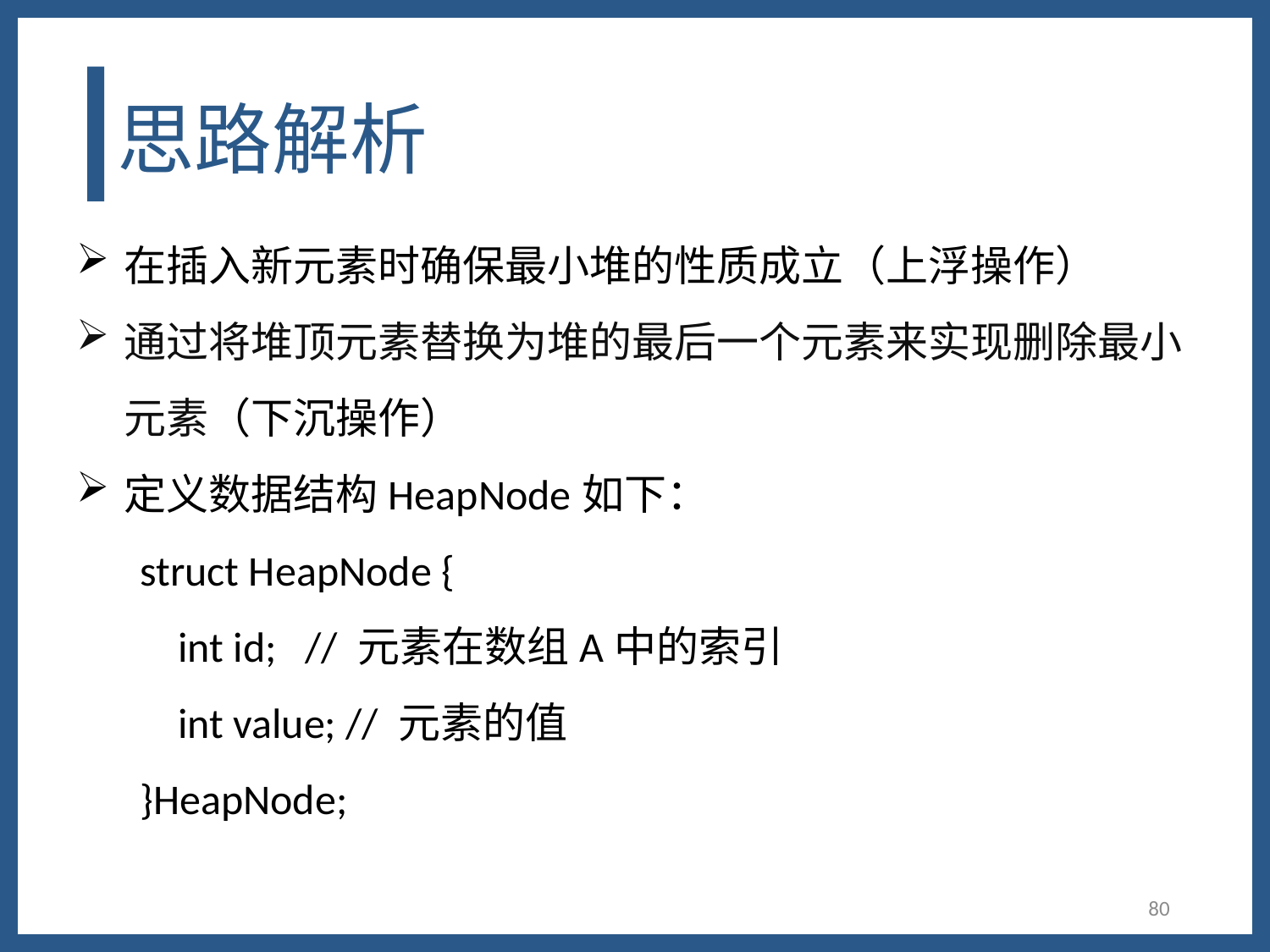

# 思路解析
在插入新元素时确保最小堆的性质成立（上浮操作）
通过将堆顶元素替换为堆的最后一个元素来实现删除最小元素（下沉操作）
定义数据结构HeapNode如下：
struct HeapNode {
    int id;   // 元素在数组A中的索引
    int value; // 元素的值
}HeapNode;
80